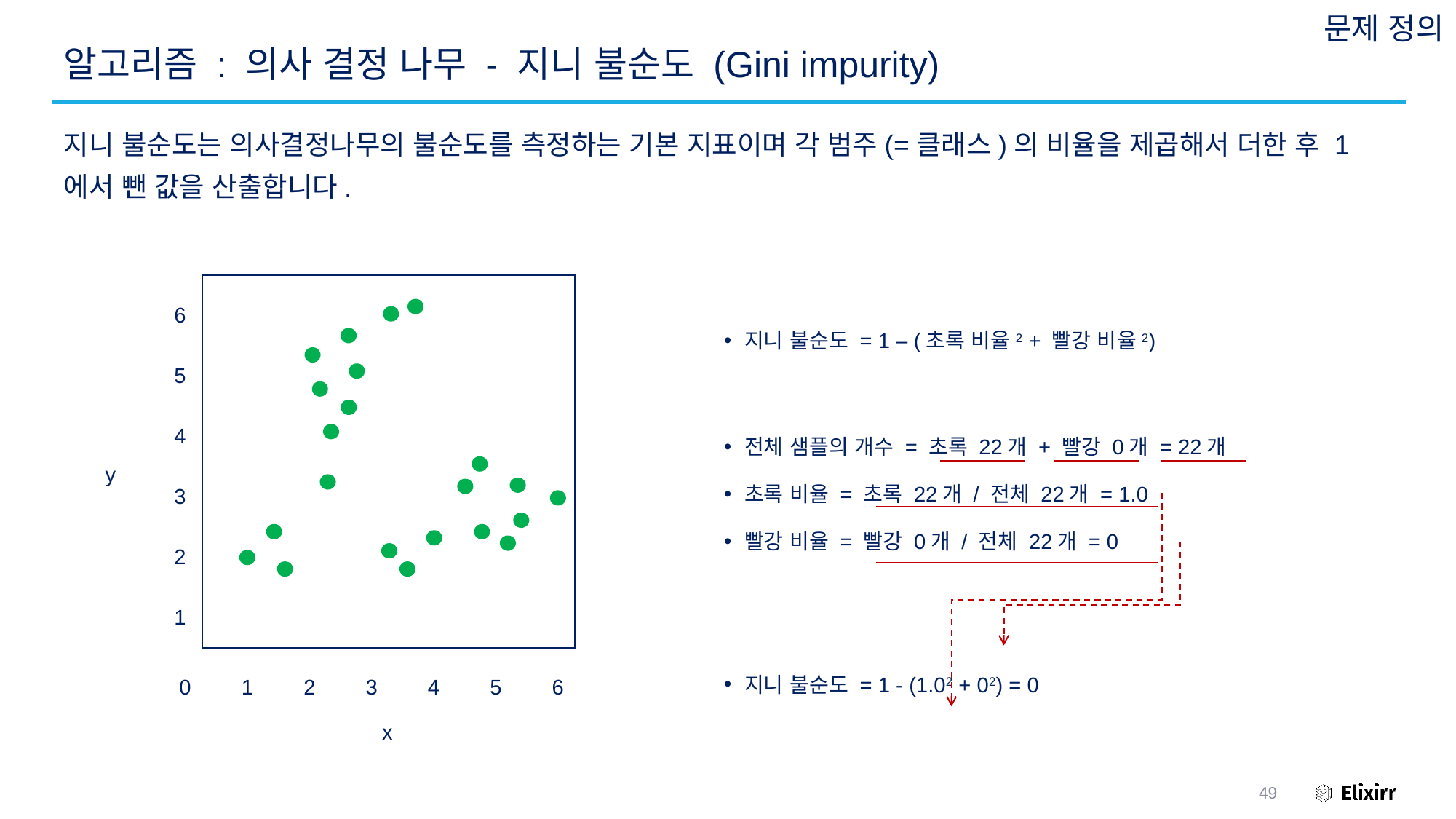

문제 정의
# 알고리즘 : 의사 결정 나무 - 지니 불순도 (Gini impurity)
지니 불순도는 의사결정나무의 불순도를 측정하는 기본 지표이며 각 범주(=클래스)의 비율을 제곱해서 더한 후 1에서 뺀 값을 산출합니다.

6

지니 불순도 = 1 – (초록 비율2 + 빨강 비율2)

5

4

전체 샘플의 개수 = 초록 22개 + 빨강 0개 = 22개
초록 비율 = 초록 22개 / 전체 22개 = 1.0
빨강 비율 = 빨강 0개 / 전체 22개 = 0

y

3

2

1
지니 불순도 = 1 - (1.02 + 02) = 0
0
1
2
3
4
5
6
x
49